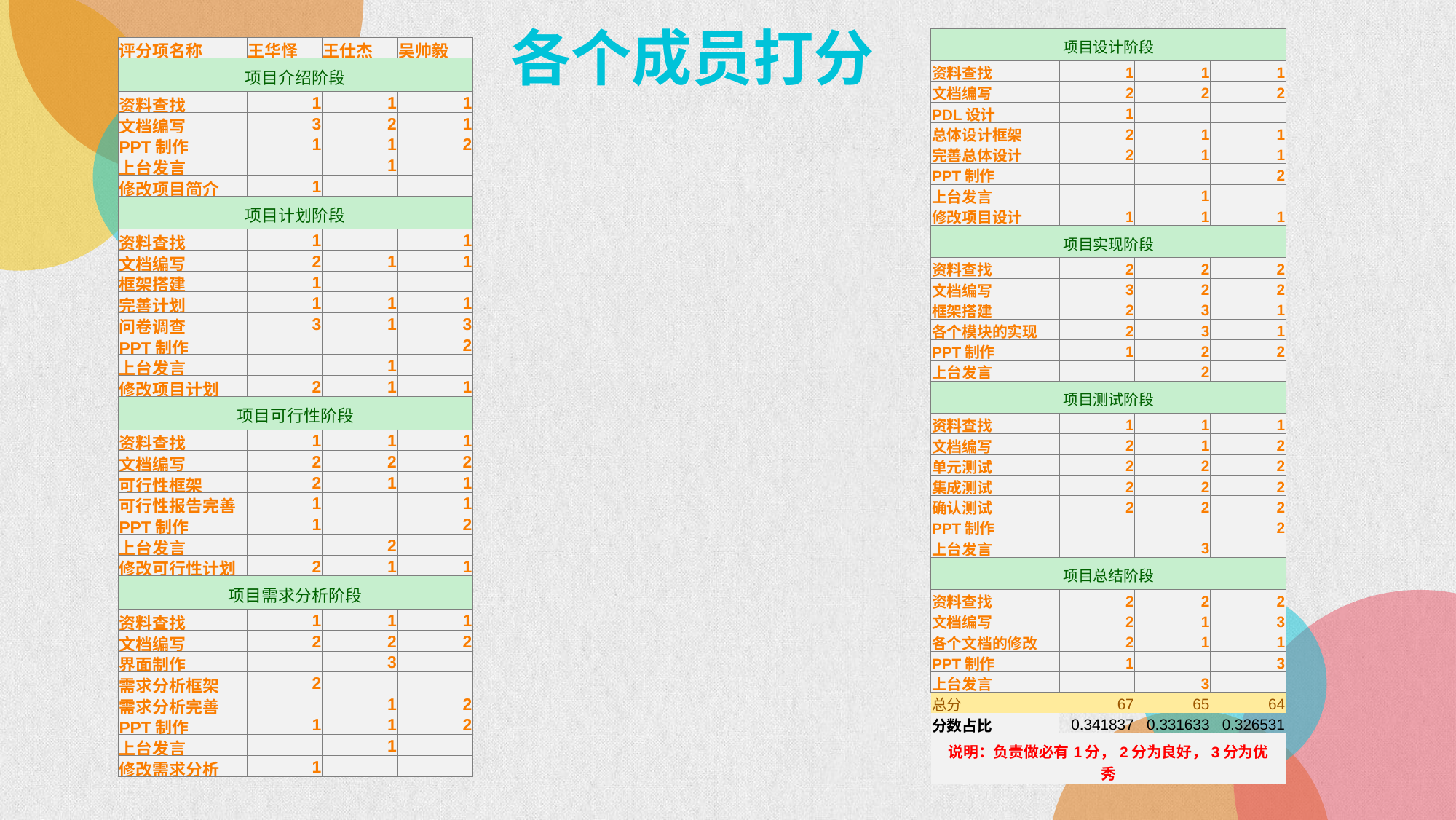

各个成员打分
| 项目设计阶段 |  |  |  |
| --- | --- | --- | --- |
| 资料查找 | 1 | 1 | 1 |
| 文档编写 | 2 | 2 | 2 |
| PDL设计 | 1 |  |  |
| 总体设计框架 | 2 | 1 | 1 |
| 完善总体设计 | 2 | 1 | 1 |
| PPT制作 |  |  | 2 |
| 上台发言 |  | 1 |  |
| 修改项目设计 | 1 | 1 | 1 |
| 项目实现阶段 |  |  |  |
| 资料查找 | 2 | 2 | 2 |
| 文档编写 | 3 | 2 | 2 |
| 框架搭建 | 2 | 3 | 1 |
| 各个模块的实现 | 2 | 3 | 1 |
| PPT制作 | 1 | 2 | 2 |
| 上台发言 |  | 2 |  |
| 项目测试阶段 |  |  |  |
| 资料查找 | 1 | 1 | 1 |
| 文档编写 | 2 | 1 | 2 |
| 单元测试 | 2 | 2 | 2 |
| 集成测试 | 2 | 2 | 2 |
| 确认测试 | 2 | 2 | 2 |
| PPT制作 |  |  | 2 |
| 上台发言 |  | 3 |  |
| 项目总结阶段 |  |  |  |
| 资料查找 | 2 | 2 | 2 |
| 文档编写 | 2 | 1 | 3 |
| 各个文档的修改 | 2 | 1 | 1 |
| PPT制作 | 1 |  | 3 |
| 上台发言 |  | 3 |  |
| 总分 | 67 | 65 | 64 |
| 分数占比 | 0.341837 | 0.331633 | 0.326531 |
| 说明：负责做必有1分，2分为良好，3分为优秀 |  |  |  |
| 评分项名称 | 王华怿 | 王仕杰 | 吴帅毅 |
| --- | --- | --- | --- |
| 项目介绍阶段 |  |  |  |
| 资料查找 | 1 | 1 | 1 |
| 文档编写 | 3 | 2 | 1 |
| PPT制作 | 1 | 1 | 2 |
| 上台发言 |  | 1 |  |
| 修改项目简介 | 1 |  |  |
| 项目计划阶段 |  |  |  |
| 资料查找 | 1 |  | 1 |
| 文档编写 | 2 | 1 | 1 |
| 框架搭建 | 1 |  |  |
| 完善计划 | 1 | 1 | 1 |
| 问卷调查 | 3 | 1 | 3 |
| PPT制作 |  |  | 2 |
| 上台发言 |  | 1 |  |
| 修改项目计划 | 2 | 1 | 1 |
| 项目可行性阶段 |  |  |  |
| 资料查找 | 1 | 1 | 1 |
| 文档编写 | 2 | 2 | 2 |
| 可行性框架 | 2 | 1 | 1 |
| 可行性报告完善 | 1 |  | 1 |
| PPT制作 | 1 |  | 2 |
| 上台发言 |  | 2 |  |
| 修改可行性计划 | 2 | 1 | 1 |
| 项目需求分析阶段 |  |  |  |
| 资料查找 | 1 | 1 | 1 |
| 文档编写 | 2 | 2 | 2 |
| 界面制作 |  | 3 |  |
| 需求分析框架 | 2 |  |  |
| 需求分析完善 |  | 1 | 2 |
| PPT制作 | 1 | 1 | 2 |
| 上台发言 |  | 1 |  |
| 修改需求分析 | 1 |  |  |